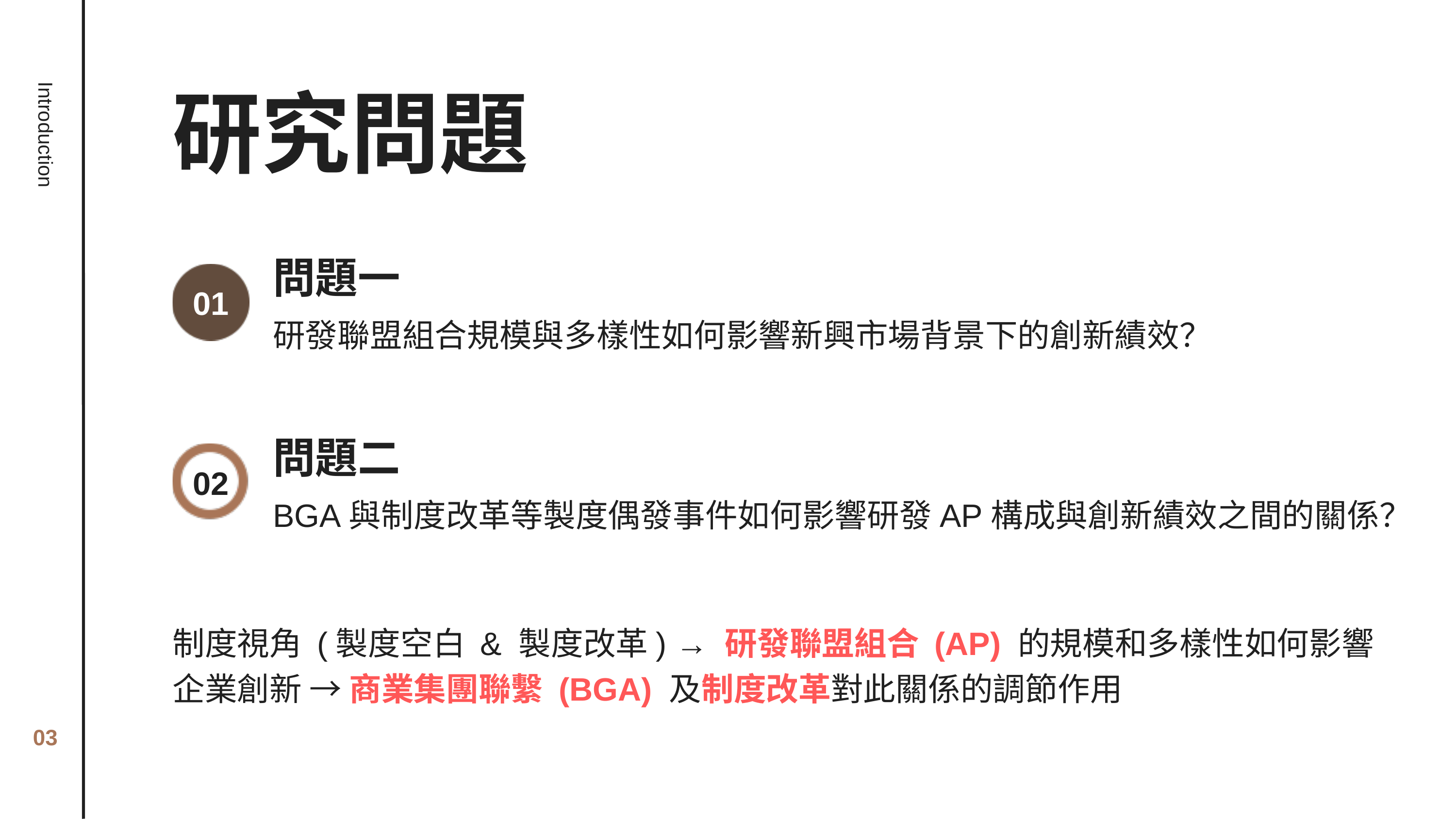

研究問題
Introduction
問題一

01
研發聯盟組合規模與多樣性如何影響新興市場背景下的創新績效？
問題二

02
BGA與制度改⾰等製度偶發事件如何影響研發AP構成與創新績效之間的關係？
制度視⾓ (製度空⽩ & 製度改⾰) → 研發聯盟組合 (AP) 的規模和多樣性如何影響企業創新 → 商業集團聯繫 (BGA) 及制度改革對此關係的調節作用​
03